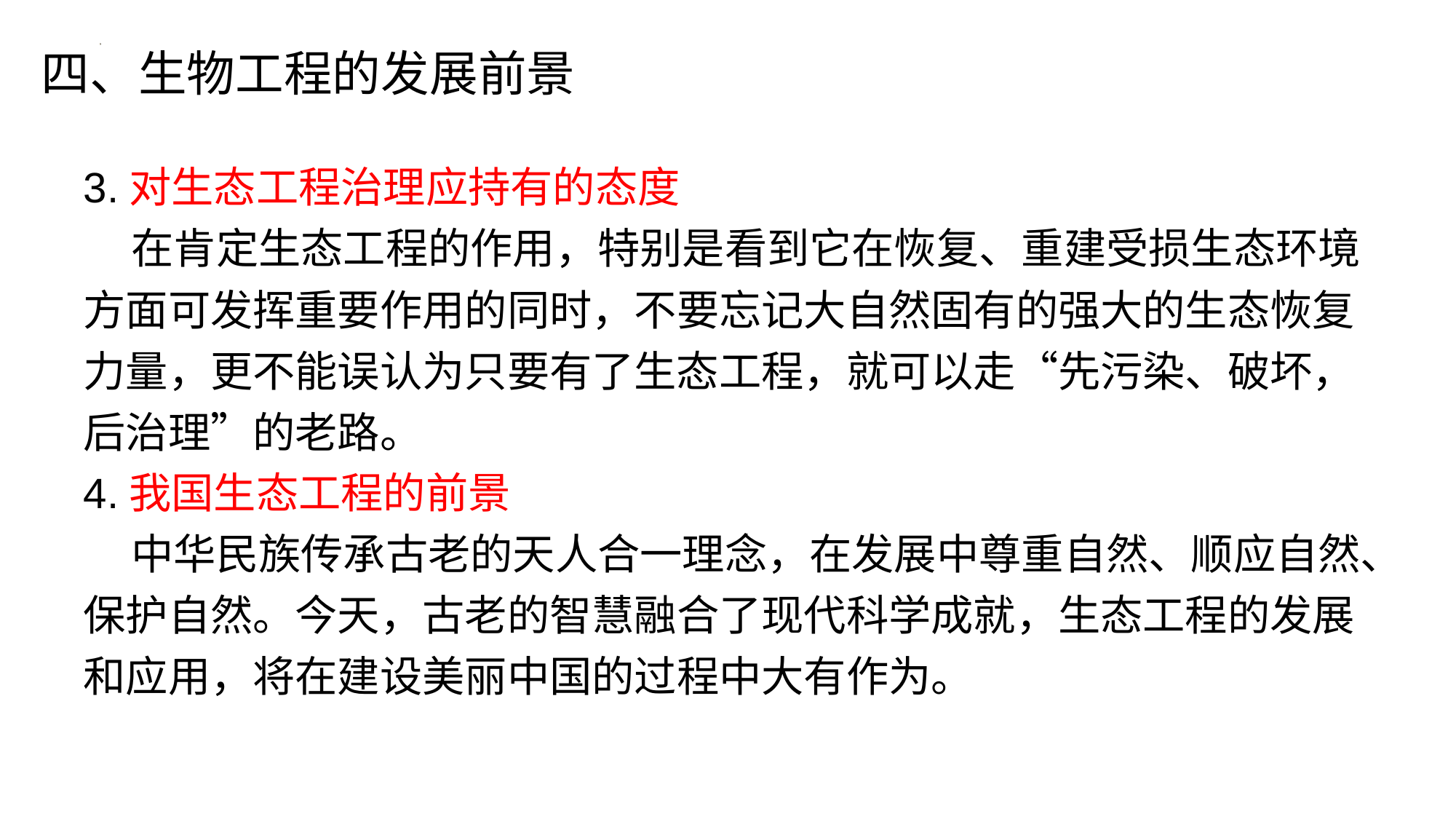

四、生物工程的发展前景
3.对生态工程治理应持有的态度
    在肯定生态工程的作用，特别是看到它在恢复、重建受损生态环境方面可发挥重要作用的同时，不要忘记大自然固有的强大的生态恢复力量，更不能误认为只要有了生态工程，就可以走“先污染、破坏，后治理”的老路。
4.我国生态工程的前景
    中华民族传承古老的天人合一理念，在发展中尊重自然、顺应自然、保护自然。今天，古老的智慧融合了现代科学成就，生态工程的发展和应用，将在建设美丽中国的过程中大有作为。